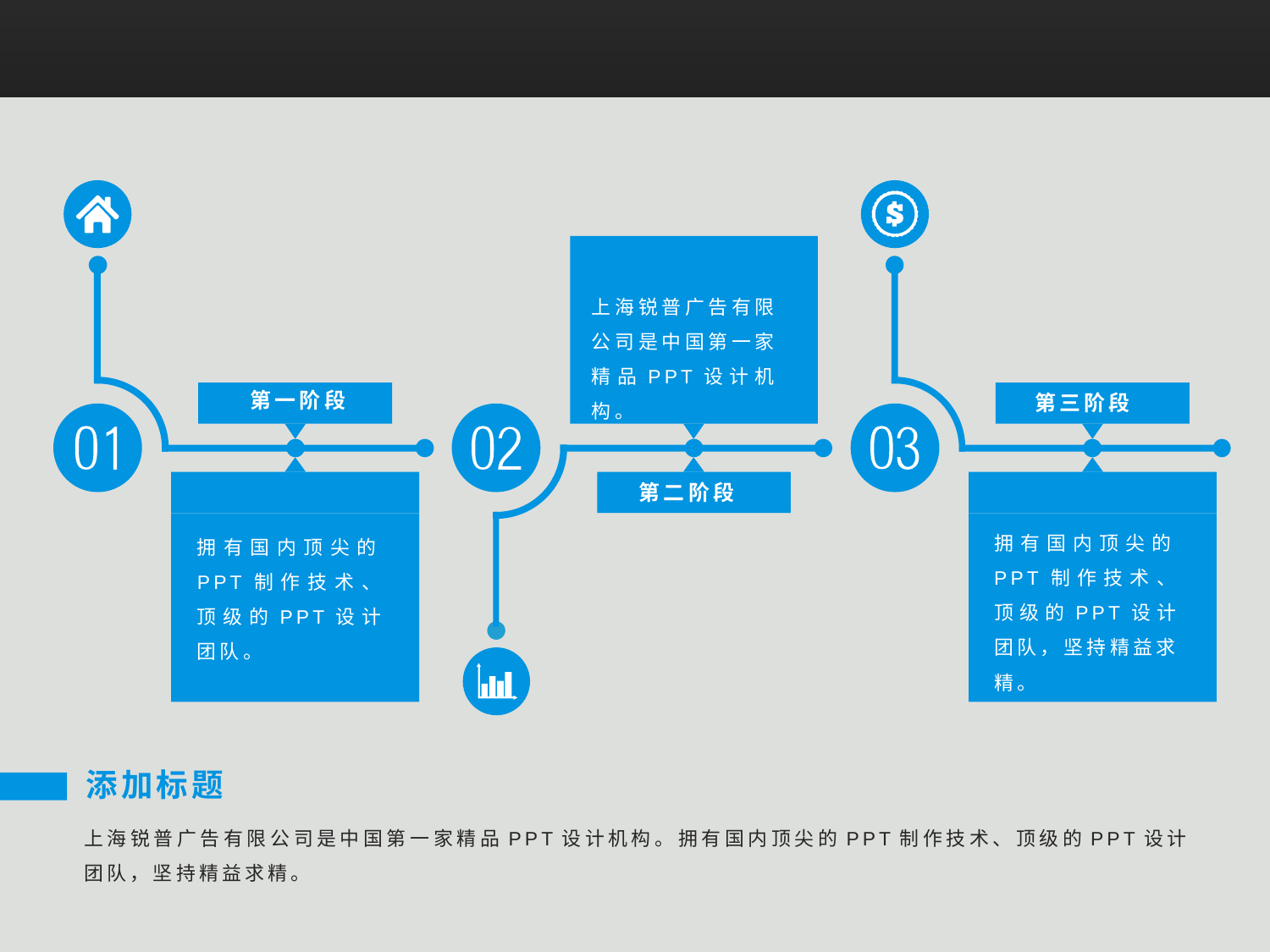

上海锐普广告有限公司是中国第一家精品PPT设计机构。
第一阶段

第三阶段

第二阶段
拥有国内顶尖的PPT制作技术、顶级的PPT设计团队，坚持精益求精。
拥有国内顶尖的PPT制作技术、顶级的PPT设计团队。

添加标题

上海锐普广告有限公司是中国第一家精品PPT设计机构。拥有国内顶尖的PPT制作技术、顶级的PPT设计团队，坚持精益求精。